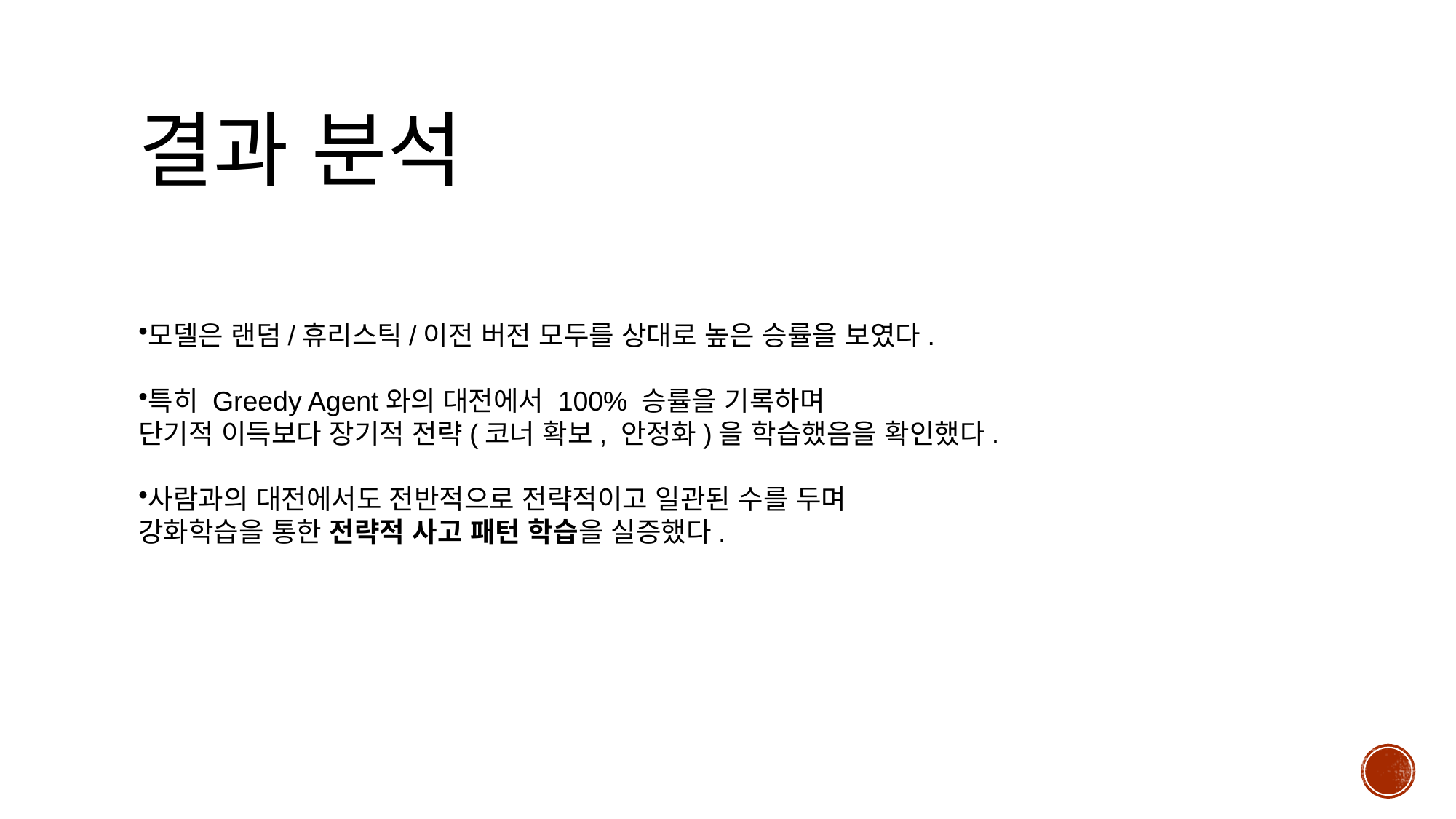

# 결과 분석
모델은 랜덤/휴리스틱/이전 버전 모두를 상대로 높은 승률을 보였다.

특히 Greedy Agent와의 대전에서 100% 승률을 기록하며
단기적 이득보다 장기적 전략(코너 확보, 안정화)을 학습했음을 확인했다.

사람과의 대전에서도 전반적으로 전략적이고 일관된 수를 두며
강화학습을 통한 전략적 사고 패턴 학습을 실증했다.